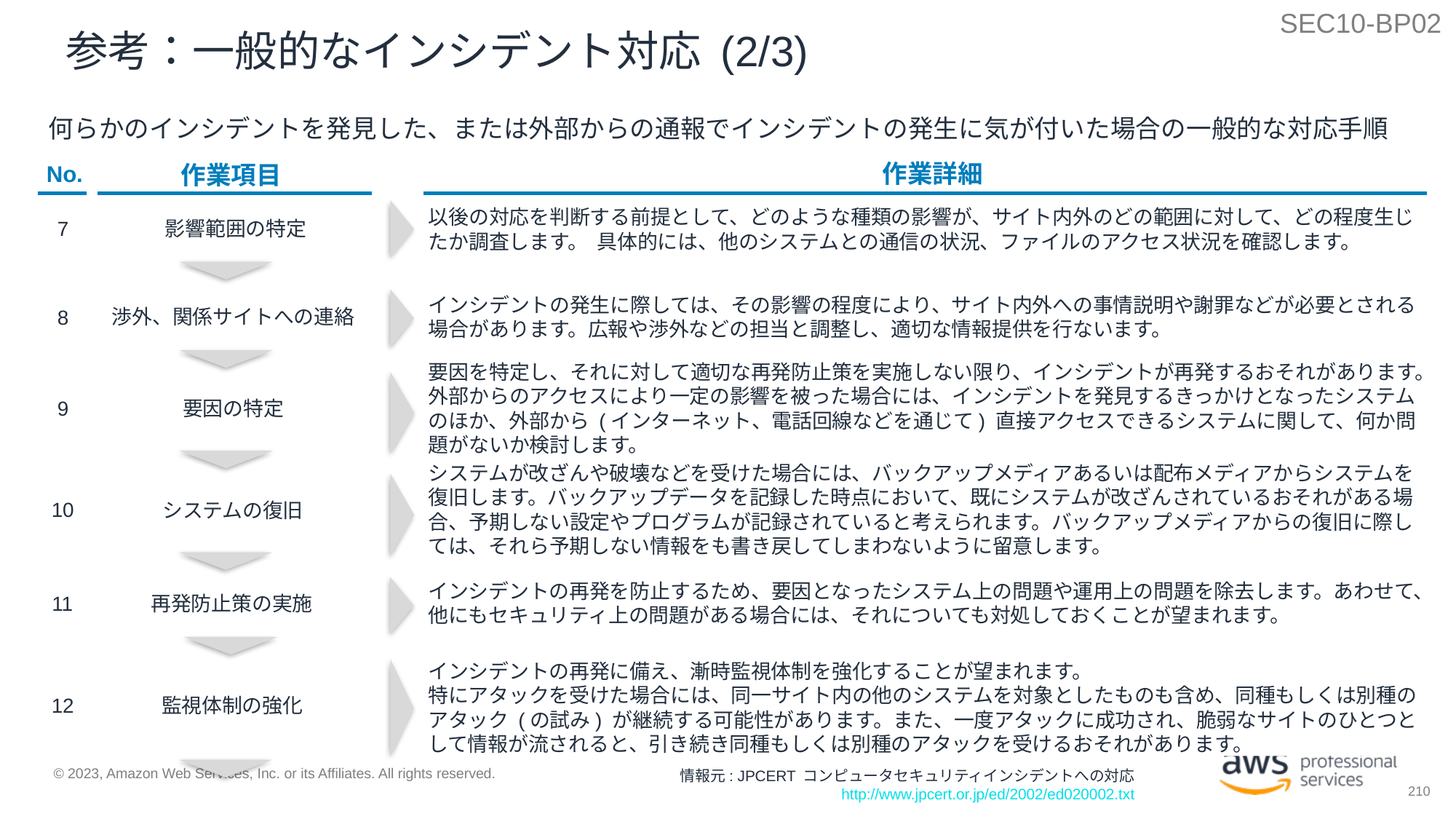

SEC10-BP02
# 参考：一般的なインシデント対応 (2/3)
何らかのインシデントを発見した、または外部からの通報でインシデントの発生に気が付いた場合の一般的な対応手順
作業詳細
No.
作業項目
7
影響範囲の特定
以後の対応を判断する前提として、どのような種類の影響が、サイト内外のどの範囲に対して、どの程度生じたか調査します。  具体的には、他のシステムとの通信の状況、ファイルのアクセス状況を確認します。

8
渉外、関係サイトへの連絡
インシデントの発生に際しては、その影響の程度により、サイト内外への事情説明や謝罪などが必要とされる場合があります。広報や渉外などの担当と調整し、適切な情報提供を行ないます。

要因を特定し、それに対して適切な再発防止策を実施しない限り、インシデントが再発するおそれがあります。
外部からのアクセスにより一定の影響を被った場合には、インシデントを発見するきっかけとなったシステムのほか、外部から (インターネット、電話回線などを通じて) 直接アクセスできるシステムに関して、何か問題がないか検討します。
9
要因の特定

システムが改ざんや破壊などを受けた場合には、バックアップメディアあるいは配布メディアからシステムを復旧します。バックアップデータを記録した時点において、既にシステムが改ざんされているおそれがある場合、予期しない設定やプログラムが記録されていると考えられます。バックアップメディアからの復旧に際しては、それら予期しない情報をも書き戻してしまわないように留意します。
10
システムの復旧

インシデントの再発を防止するため、要因となったシステム上の問題や運用上の問題を除去します。あわせて、他にもセキュリティ上の問題がある場合には、それについても対処しておくことが望まれます。
11
再発防止策の実施

12
インシデントの再発に備え、漸時監視体制を強化することが望まれます。
特にアタックを受けた場合には、同一サイト内の他のシステムを対象としたものも含め、同種もしくは別種のアタック (の試み) が継続する可能性があります。また、一度アタックに成功され、脆弱なサイトのひとつとして情報が流されると、引き続き同種もしくは別種のアタックを受けるおそれがあります。
監視体制の強化

情報元: JPCERT コンピュータセキュリティインシデントへの対応
http://www.jpcert.or.jp/ed/2002/ed020002.txt